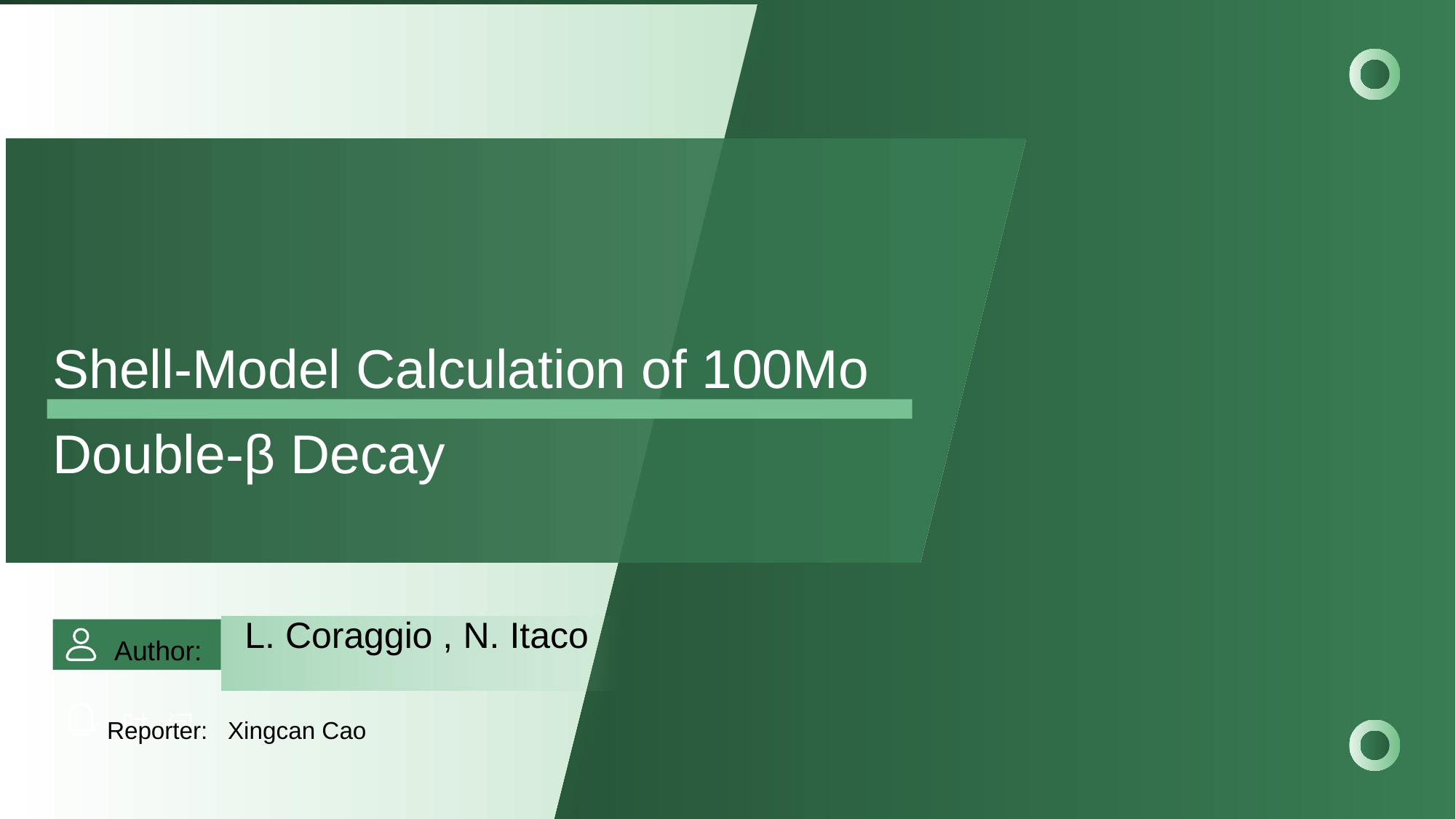

Shell-Model Calculation of 100Mo Double-β Decay

L. Coraggio , N. Itaco

Author:

时   间
Reporter:   Xingcan Cao